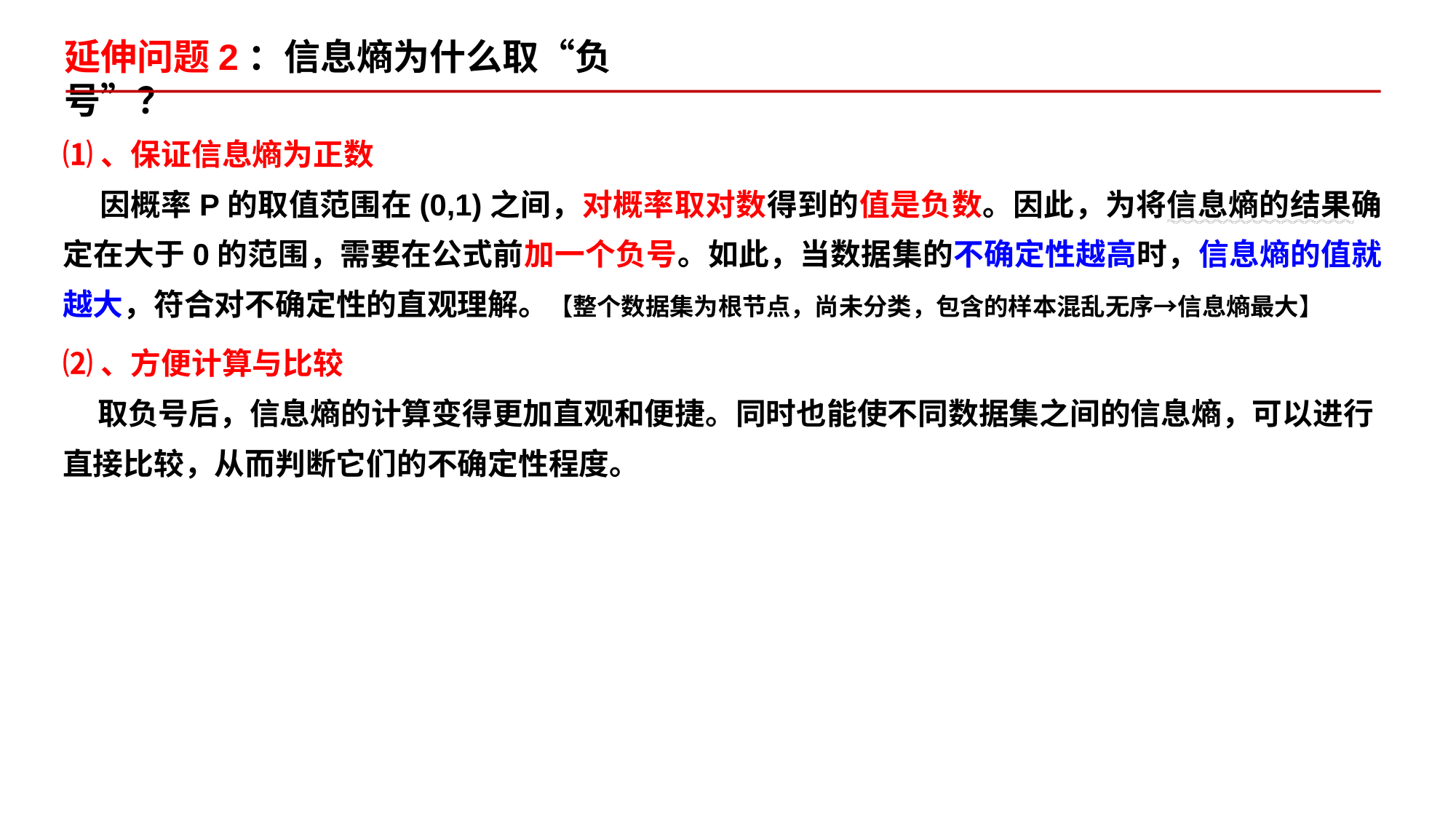

延伸问题2：信息熵为什么取“负号”？
⑴、保证信息熵为正数
    因概率P的取值范围在(0,1)之间，对概率取对数得到的值是负数。因此，为将信息熵的结果确定在大于0的范围，需要在公式前加一个负号。如此，当数据集的不确定性越高时，信息熵的值就越大，符合对不确定性的直观理解。【整个数据集为根节点，尚未分类，包含的样本混乱无序→信息熵最大】
⑵、方便计算与比较
    取负号后，信息熵的计算变得更加直观和便捷。同时也能使不同数据集之间的信息熵，可以进行直接比较，从而判断它们的不确定性程度。